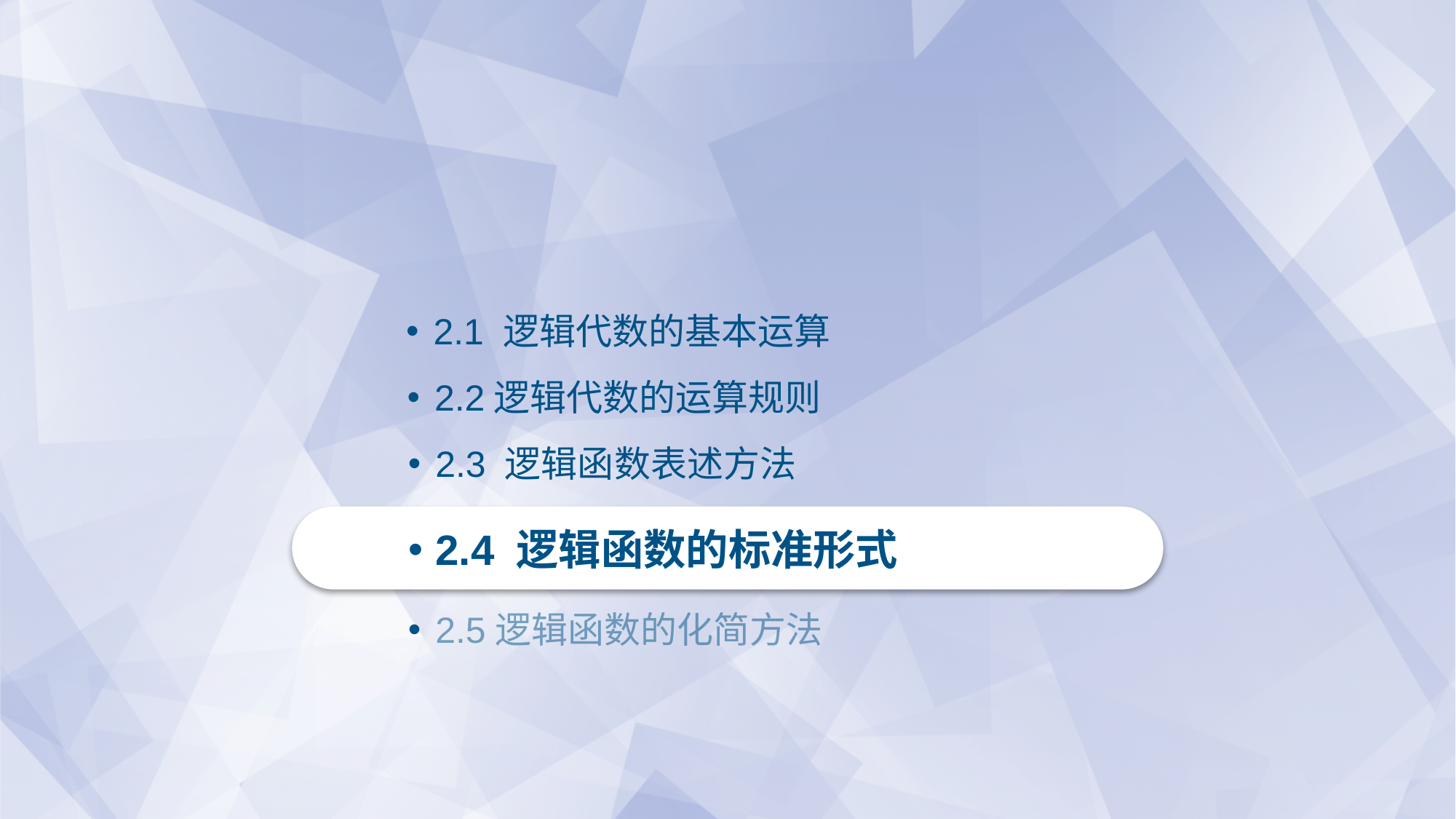

2.1 逻辑代数的基本运算
2.2逻辑代数的运算规则
2.3 逻辑函数表述方法
2.4 逻辑函数的标准形式

2.5逻辑函数的化简方法